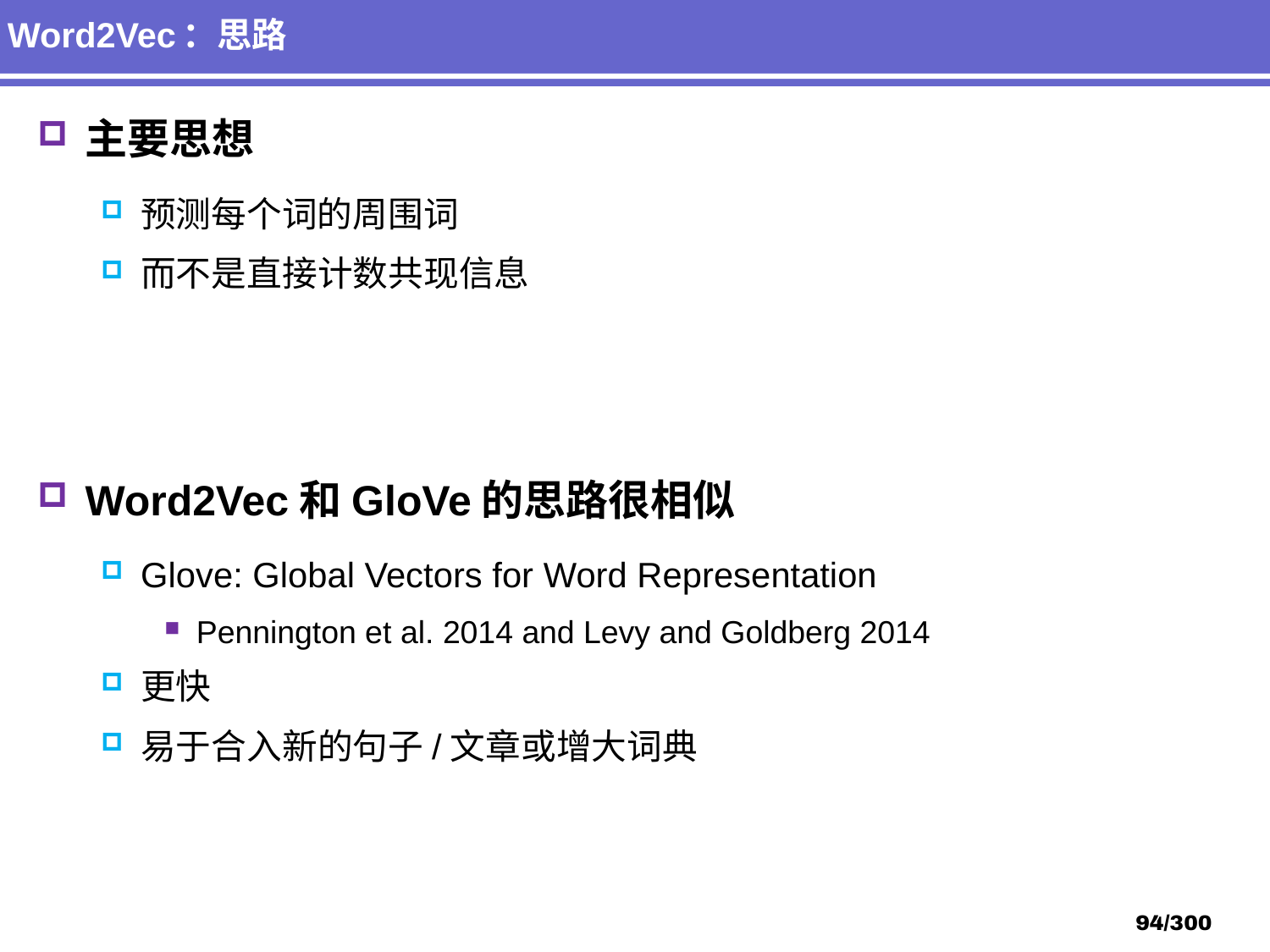

# Word2Vec：思路
主要思想
预测每个词的周围词
而不是直接计数共现信息

Word2Vec和GloVe的思路很相似
Glove: Global Vectors for Word Representation
Pennington et al. 2014 and Levy and Goldberg 2014
更快
易于合入新的句子/文章或增大词典
94/300